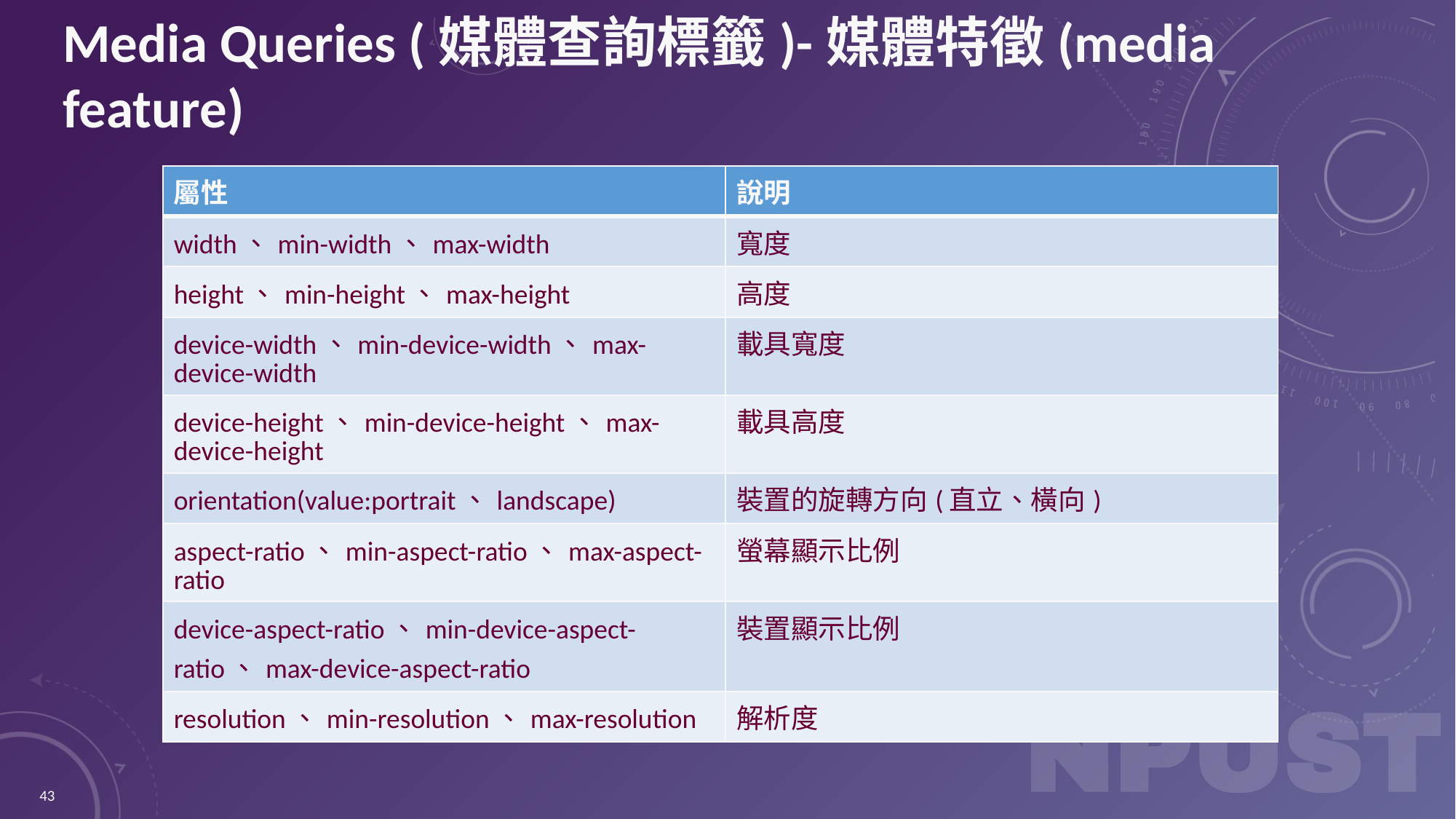

# Media Queries (媒體查詢標籤)-媒體特徵(media feature)
| 屬性 | 說明 |
| --- | --- |
| width、min-width、max-width | 寬度 |
| height、min-height、max-height | 高度 |
| device-width、min-device-width、max-device-width | 載具寬度 |
| device-height、min-device-height、max-device-height | 載具高度 |
| orientation(value:portrait、landscape) | 裝置的旋轉方向(直立、橫向) |
| aspect-ratio、min-aspect-ratio、max-aspect-ratio | 螢幕顯示比例 |
| device-aspect-ratio、min-device-aspect-ratio、max-device-aspect-ratio | 裝置顯示比例 |
| resolution、min-resolution、max-resolution | 解析度 |
43